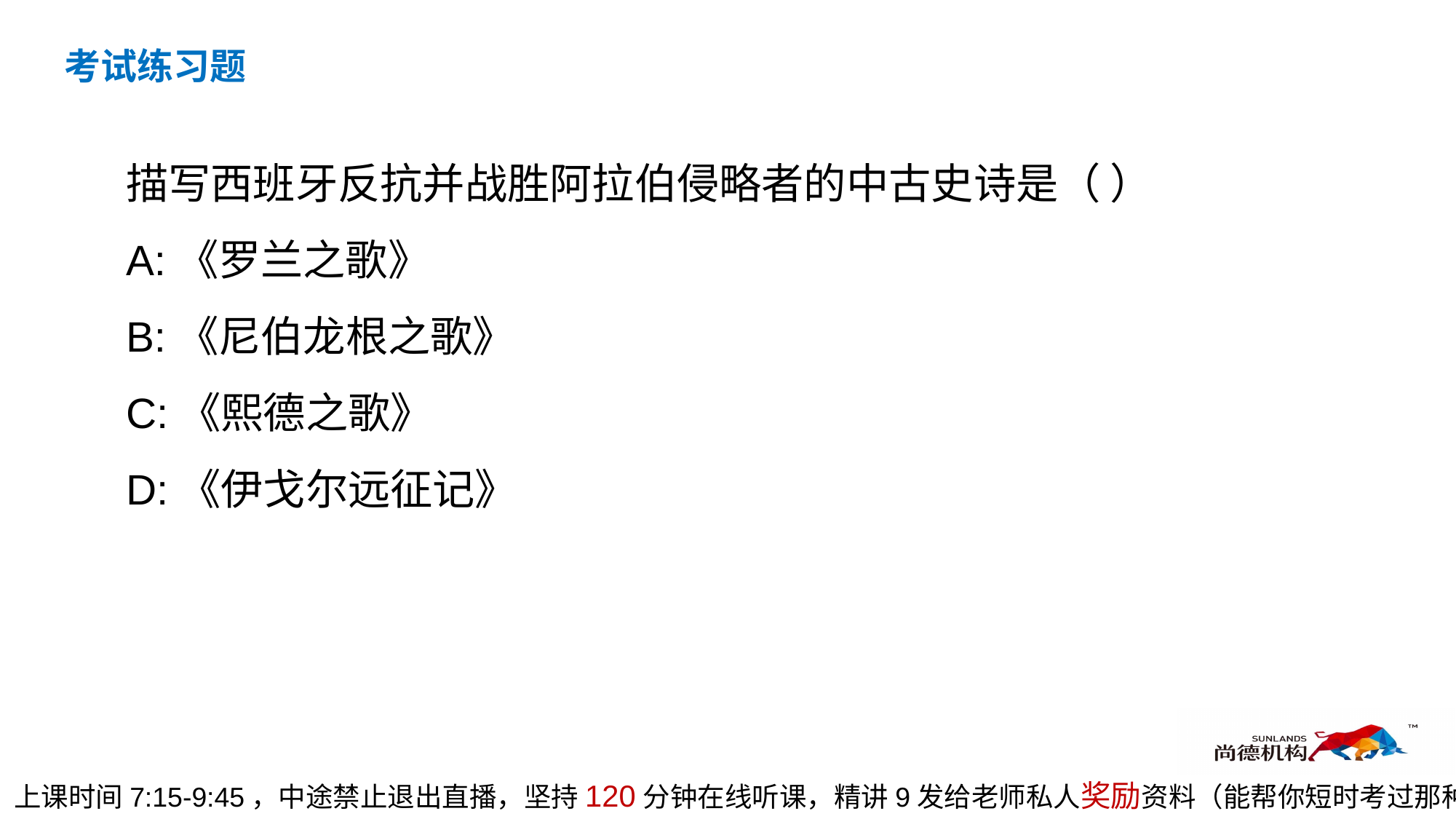

考试练习题
描写西班牙反抗并战胜阿拉伯侵略者的中古史诗是（ ）
A:《罗兰之歌》
B:《尼伯龙根之歌》
C:《熙德之歌》
D:《伊戈尔远征记》